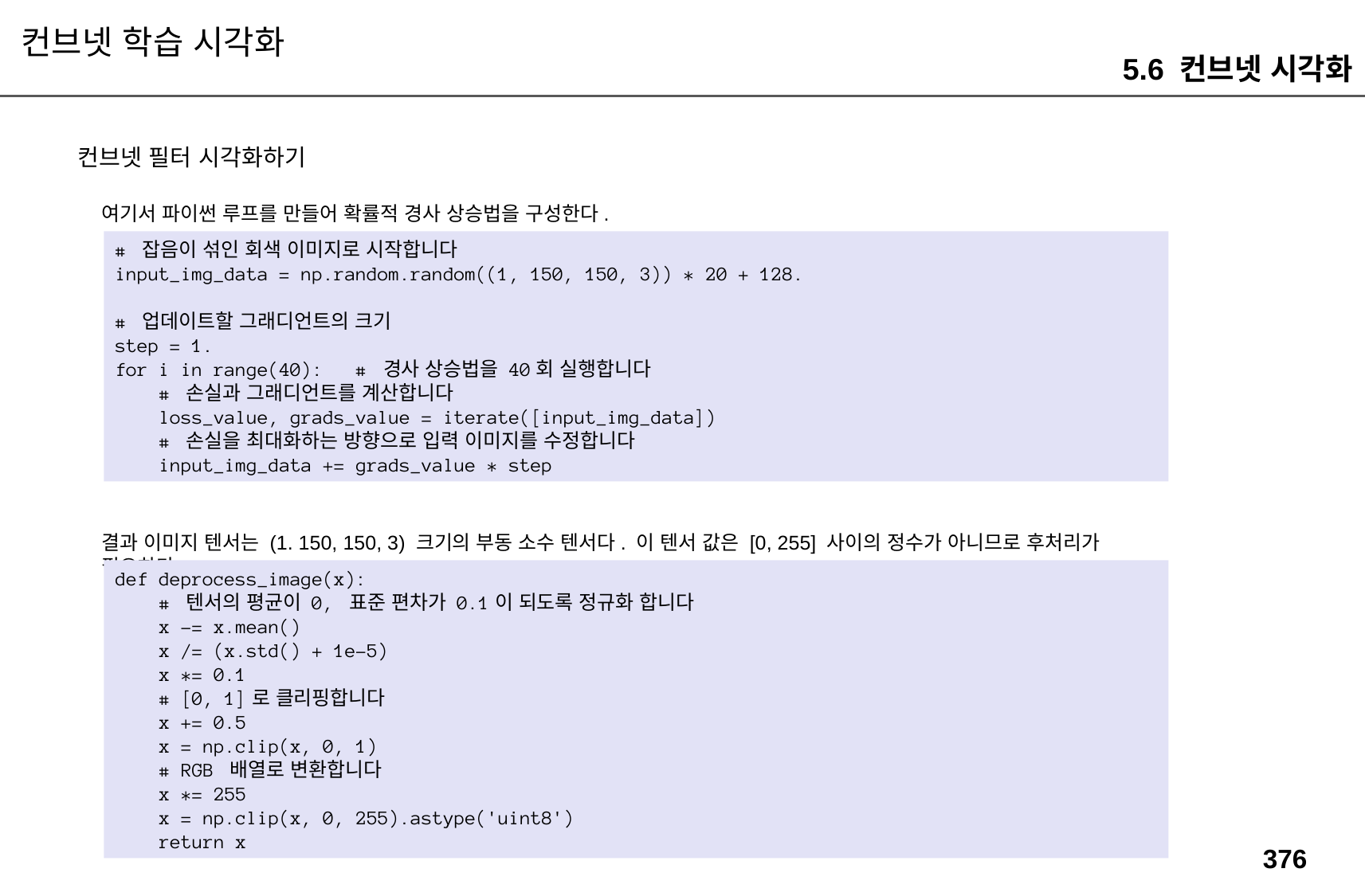

컨브넷 학습 시각화
5.6 컨브넷 시각화
컨브넷 필터 시각화하기
여기서 파이썬 루프를 만들어 확률적 경사 상승법을 구성한다.
# 잡음이 섞인 회색 이미지로 시작합니다
input_img_data = np.random.random((1, 150, 150, 3)) * 20 + 128.

# 업데이트할 그래디언트의 크기
step = 1.
for i in range(40):   # 경사 상승법을 40회 실행합니다
    # 손실과 그래디언트를 계산합니다
    loss_value, grads_value = iterate([input_img_data])
    # 손실을 최대화하는 방향으로 입력 이미지를 수정합니다
    input_img_data += grads_value * step
결과 이미지 텐서는 (1. 150, 150, 3) 크기의 부동 소수 텐서다. 이 텐서 값은 [0, 255] 사이의 정수가 아니므로 후처리가 필요하다.
def deprocess_image(x):
    # 텐서의 평균이 0, 표준 편차가 0.1이 되도록 정규화 합니다
    x -= x.mean()
    x /= (x.std() + 1e-5)
    x *= 0.1
    # [0, 1]로 클리핑합니다
    x += 0.5
    x = np.clip(x, 0, 1)
    # RGB 배열로 변환합니다
    x *= 255
    x = np.clip(x, 0, 255).astype('uint8')
    return x